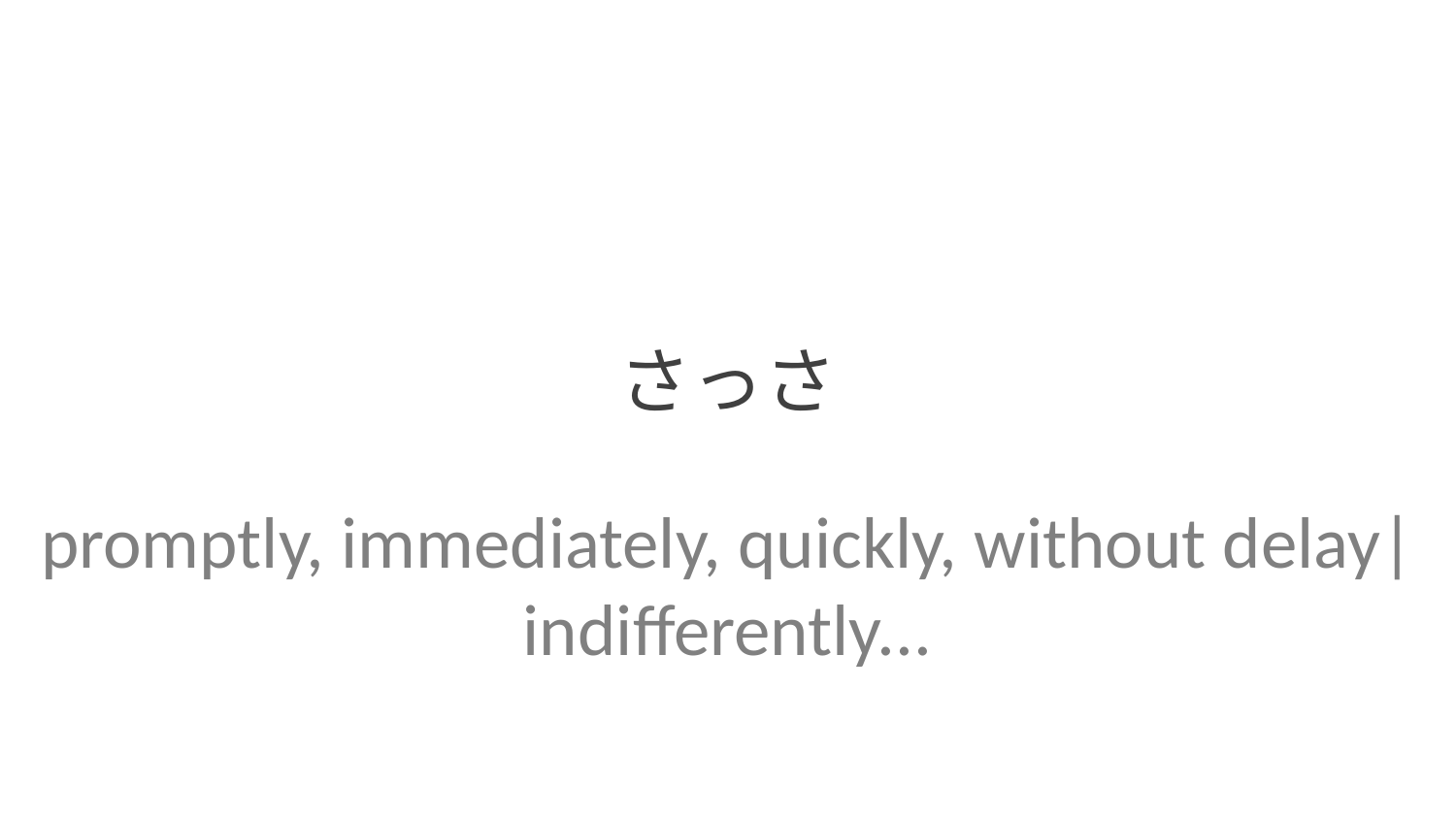

さっさ
promptly, immediately, quickly, without delay| indifferently...